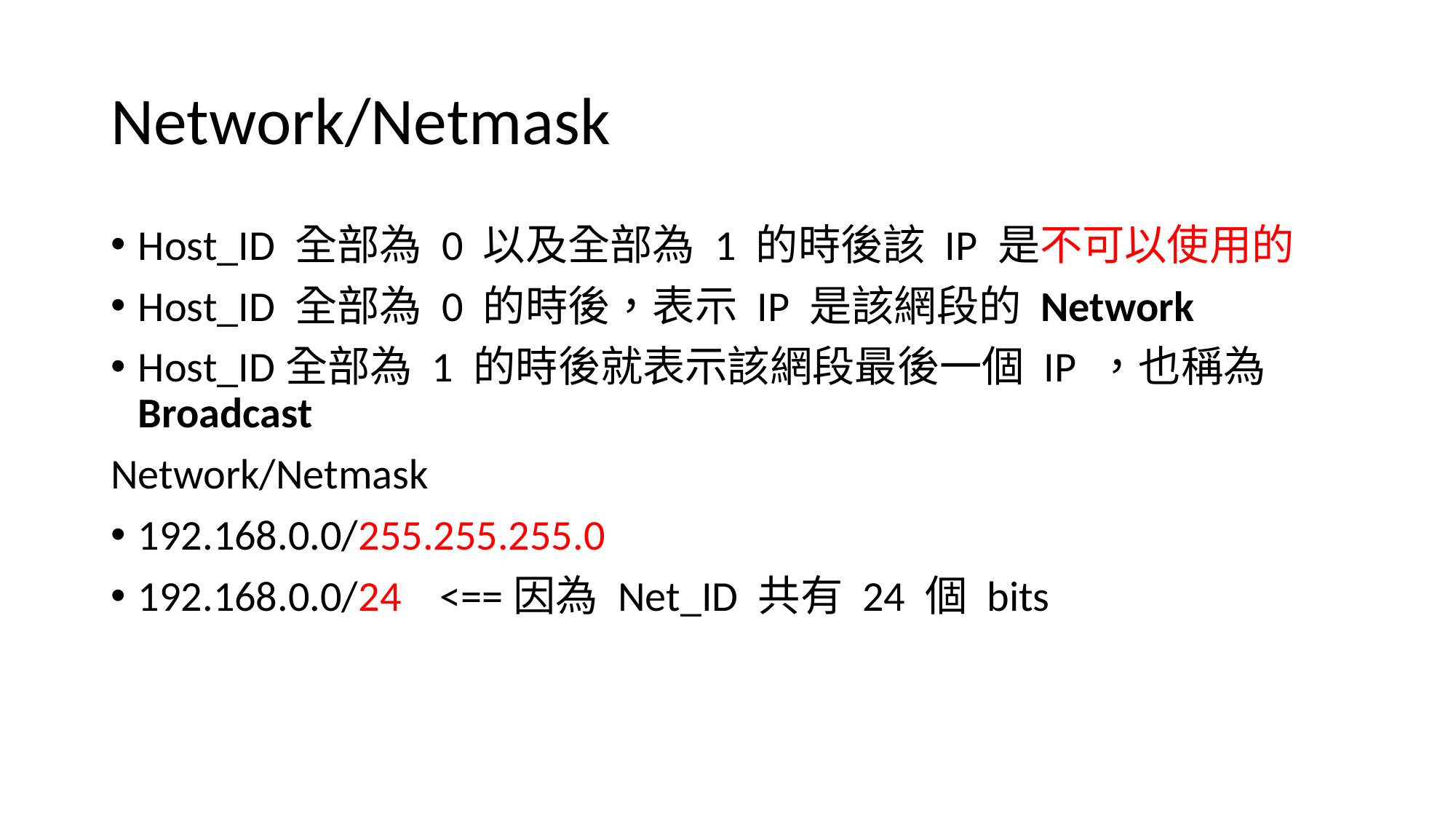

# Network/Netmask
Host_ID 全部為 0 以及全部為 1 的時後該 IP 是不可以使用的
Host_ID 全部為 0 的時後，表示 IP 是該網段的 Network
Host_ID全部為 1 的時後就表示該網段最後一個 IP ，也稱為 Broadcast
Network/Netmask
192.168.0.0/255.255.255.0
192.168.0.0/24    <==因為 Net_ID 共有 24 個 bits